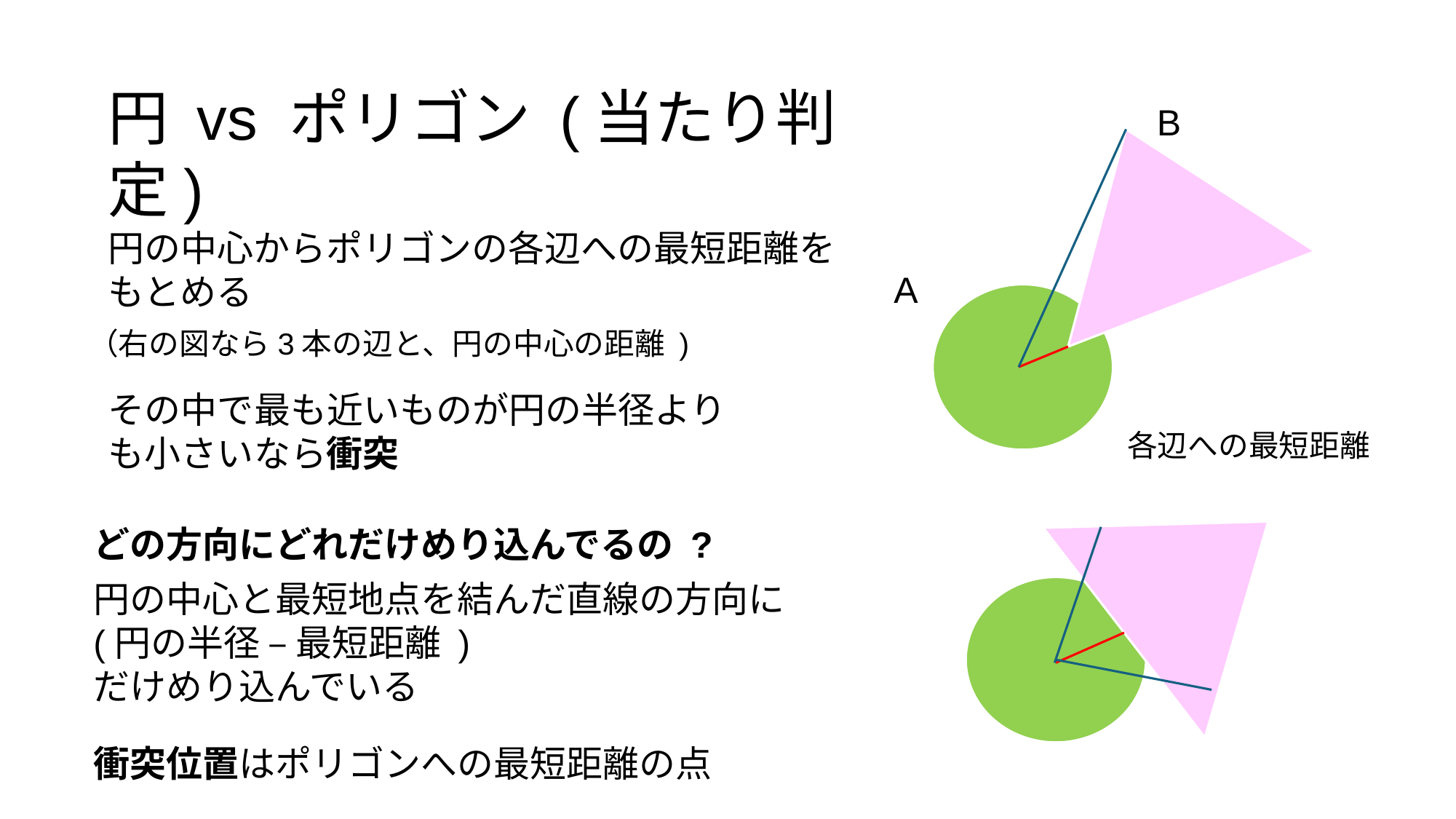

円 vs ポリゴン (当たり判定)
B

円の中心からポリゴンの各辺への最短距離をもとめる
A

（右の図なら3本の辺と、円の中心の距離 )
その中で最も近いものが円の半径よりも小さいなら衝突
各辺への最短距離

どの方向にどれだけめり込んでるの ?
円の中心と最短地点を結んだ直線の方向に (円の半径 – 最短距離 )
だけめり込んでいる

衝突位置はポリゴンへの最短距離の点